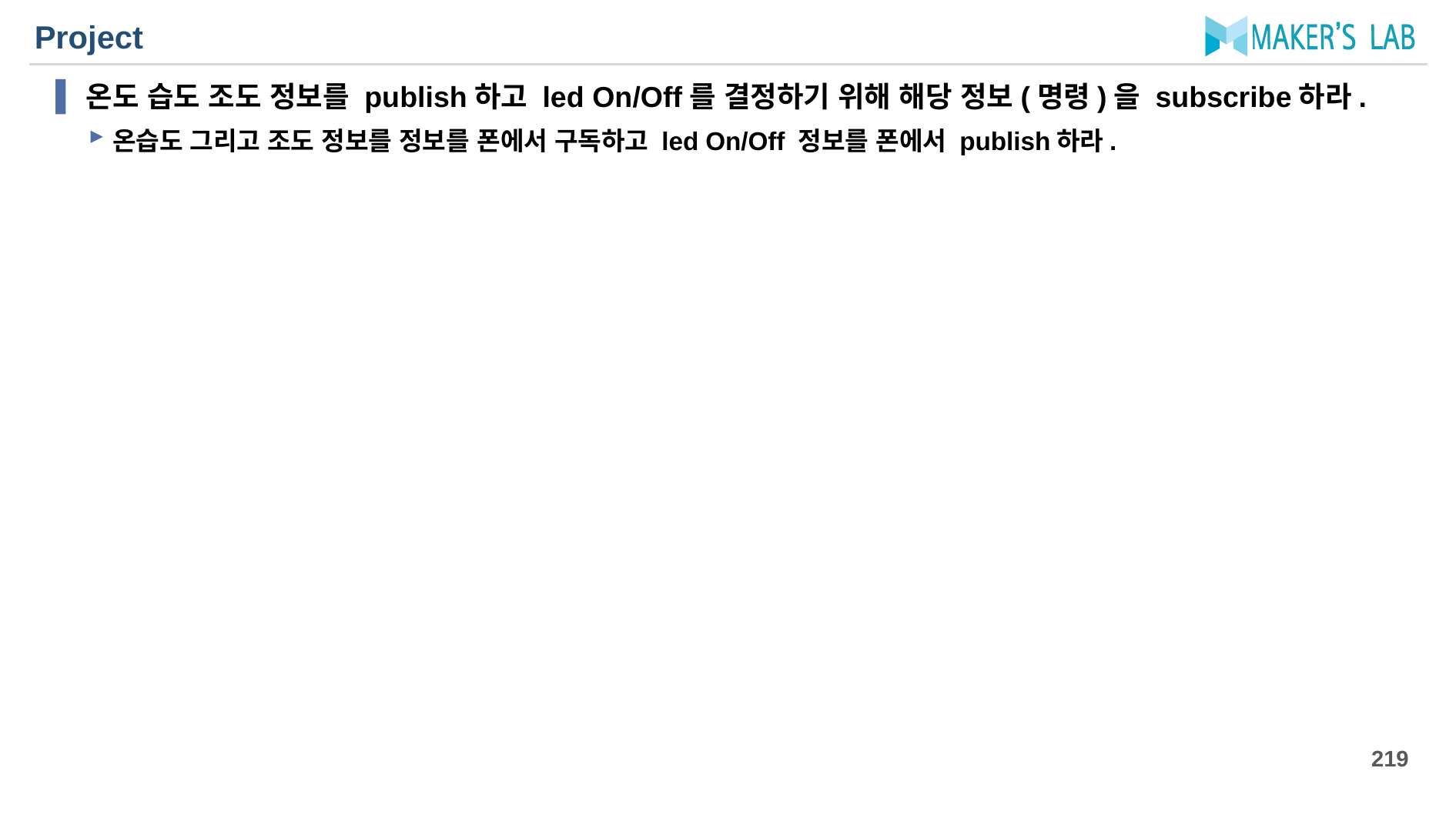

# Project
온도 습도 조도 정보를 publish하고 led On/Off를 결정하기 위해 해당 정보(명령)을 subscribe하라.
온습도 그리고 조도 정보를 정보를 폰에서 구독하고 led On/Off 정보를 폰에서 publish하라.

219